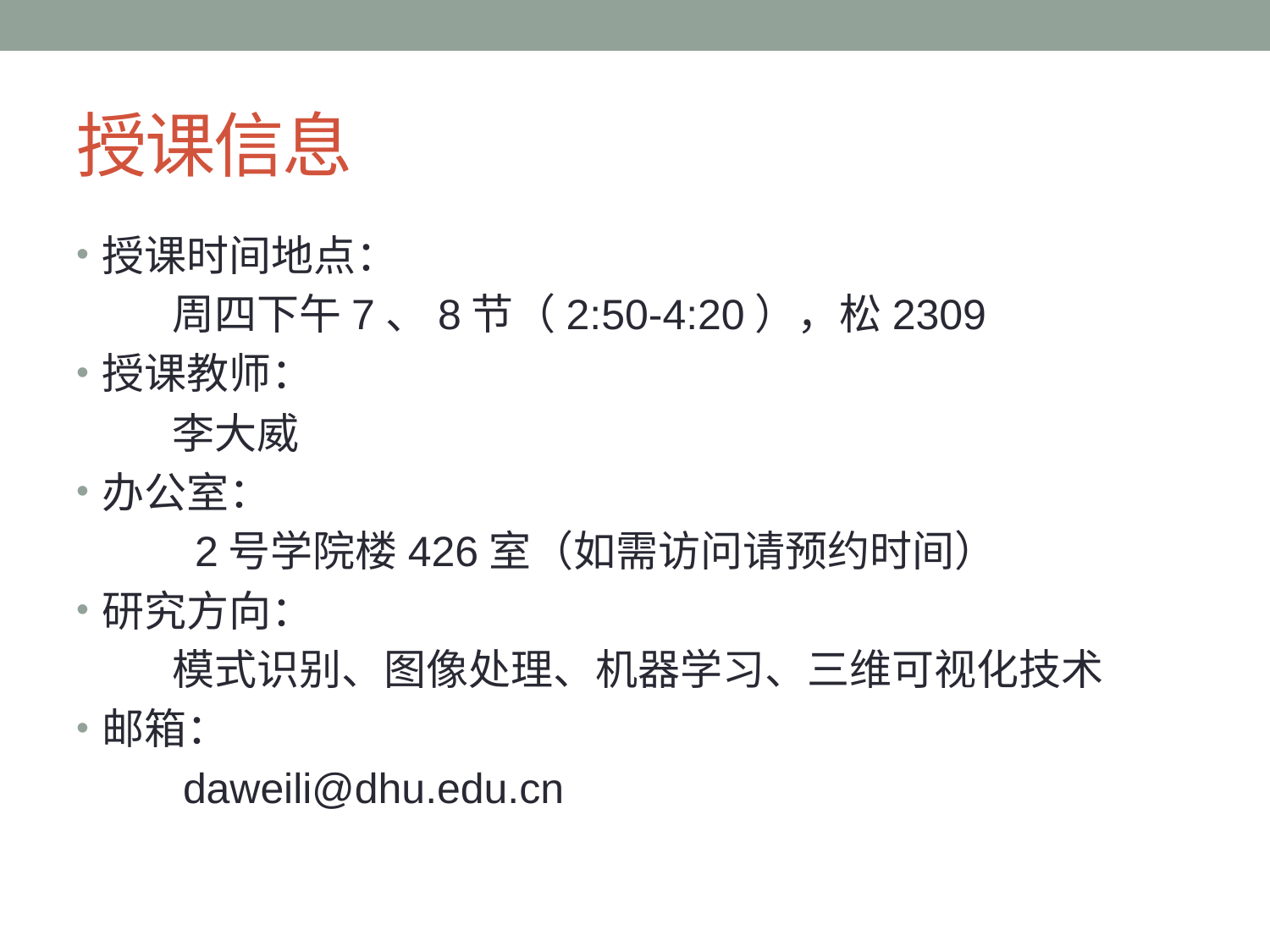

# 授课信息
授课时间地点：
         周四下午7、8节（2:50-4:20），松2309
授课教师：
         李大威
办公室：
          2号学院楼426室（如需访问请预约时间）
研究方向：
         模式识别、图像处理、机器学习、三维可视化技术
邮箱：
         daweili@dhu.edu.cn